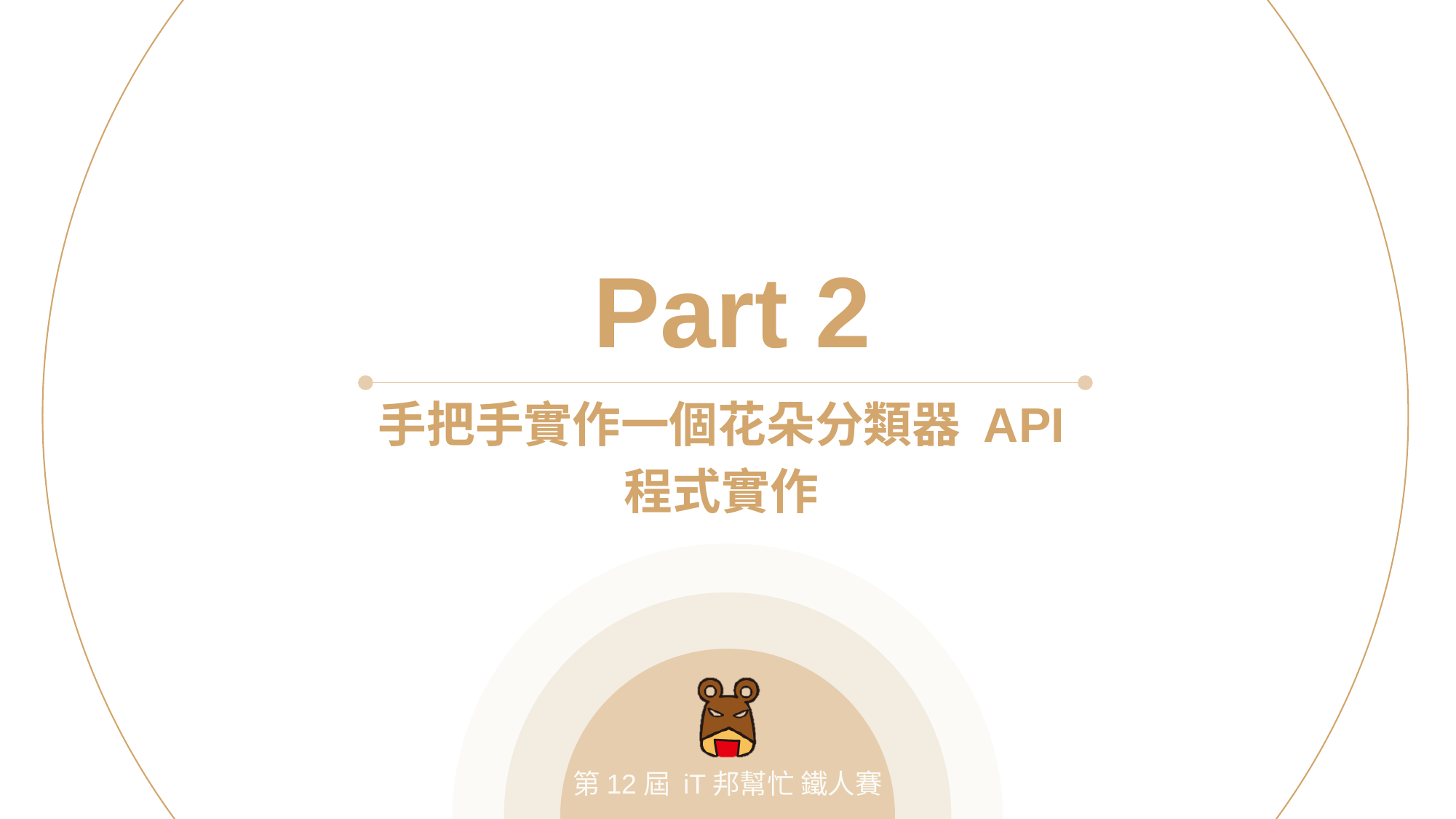

Part 2
手把手實作一個花朵分類器 API
程式實作
第12屆 iT邦幫忙 鐵人賽